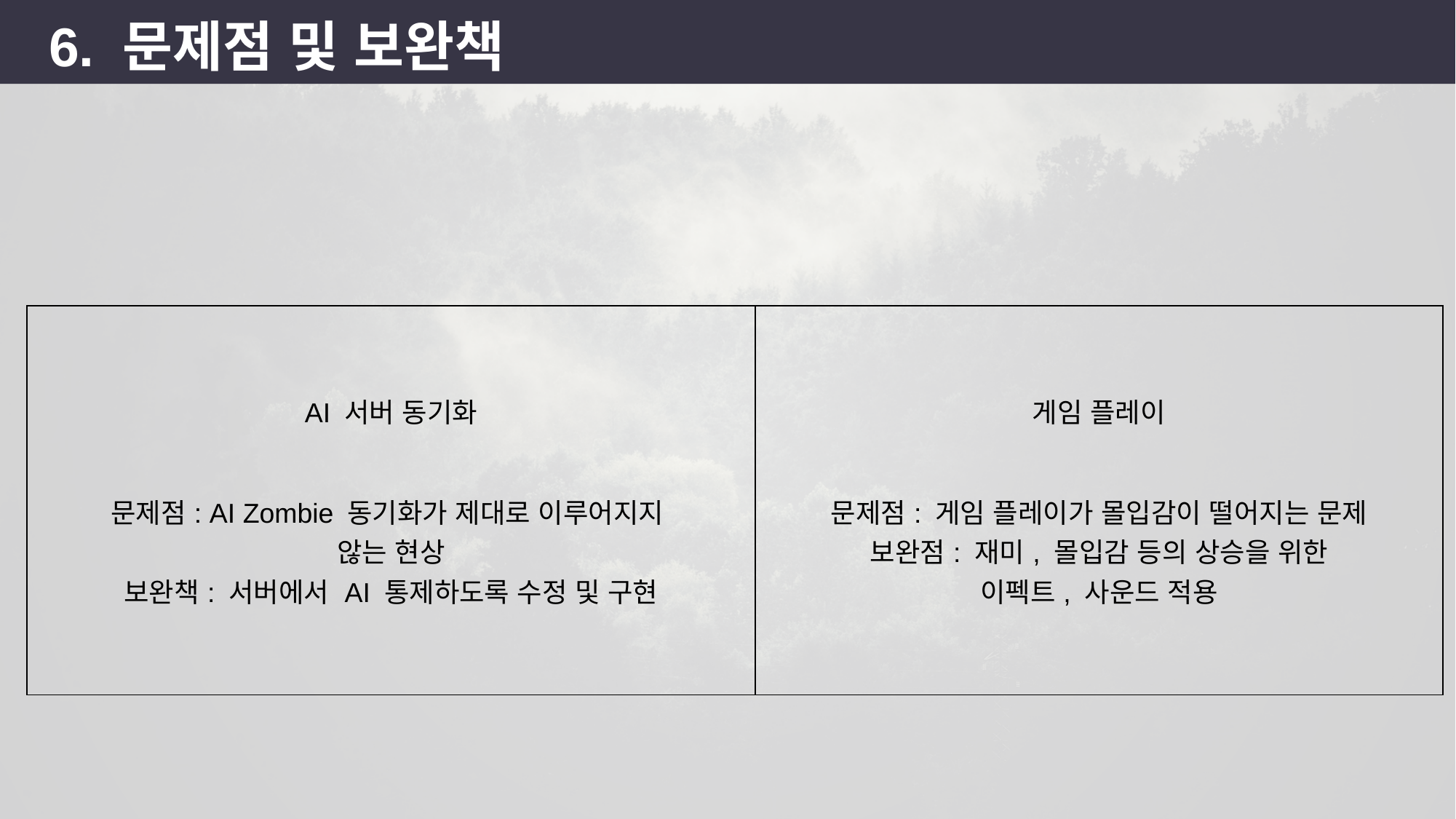

6. 문제점 및 보완책
| AI 서버 동기화 문제점: AI Zombie 동기화가 제대로 이루어지지 않는 현상 보완책: 서버에서 AI 통제하도록 수정 및 구현 | 게임 플레이 문제점: 게임 플레이가 몰입감이 떨어지는 문제 보완점: 재미, 몰입감 등의 상승을 위한 이펙트, 사운드 적용 |
| --- | --- |
12